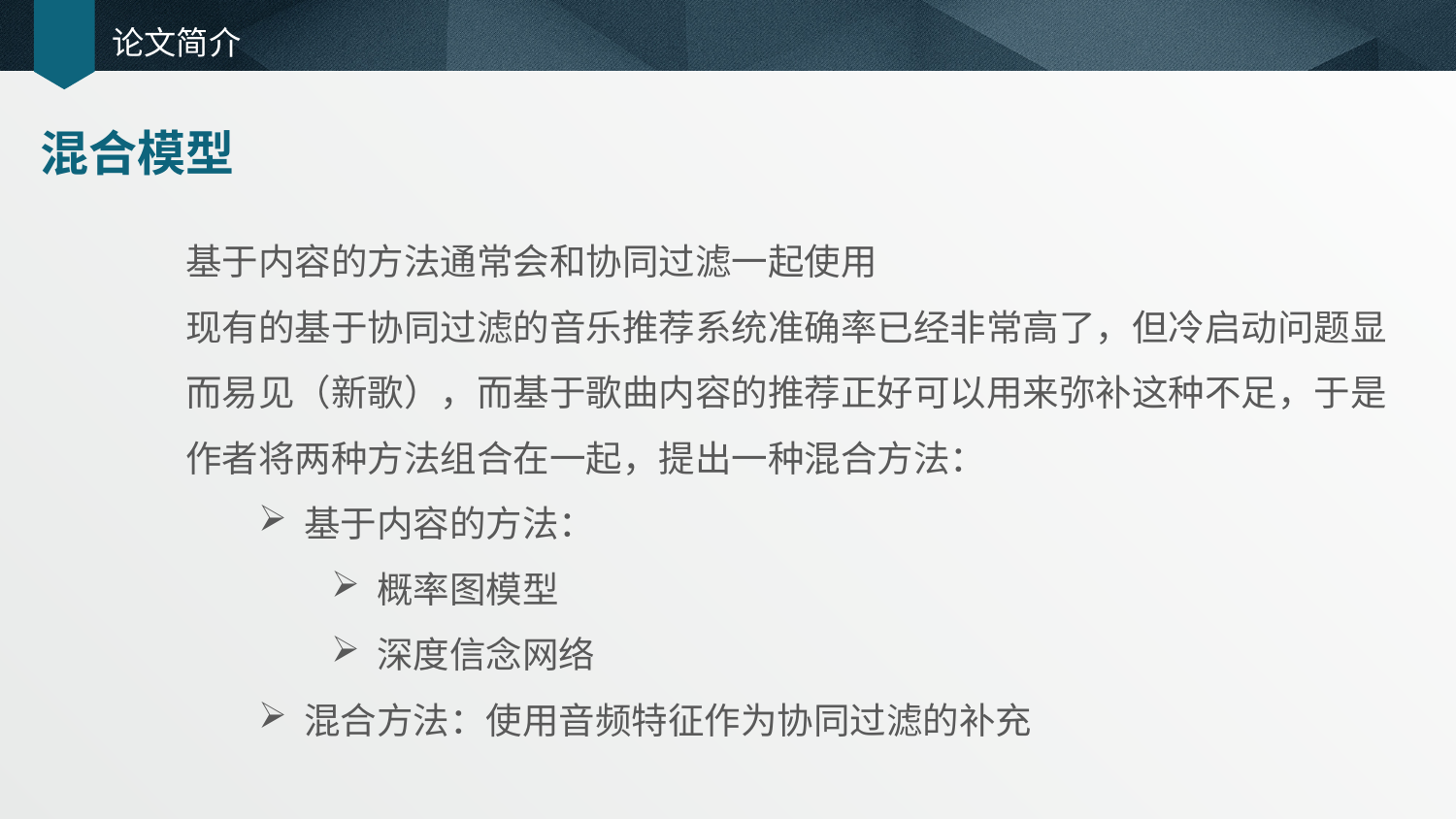

# 论文简介
混合模型
基于内容的方法通常会和协同过滤一起使用
现有的基于协同过滤的音乐推荐系统准确率已经非常高了，但冷启动问题显而易见（新歌），而基于歌曲内容的推荐正好可以用来弥补这种不足，于是作者将两种方法组合在一起，提出一种混合方法：
基于内容的方法：
概率图模型
深度信念网络
混合方法：使用音频特征作为协同过滤的补充